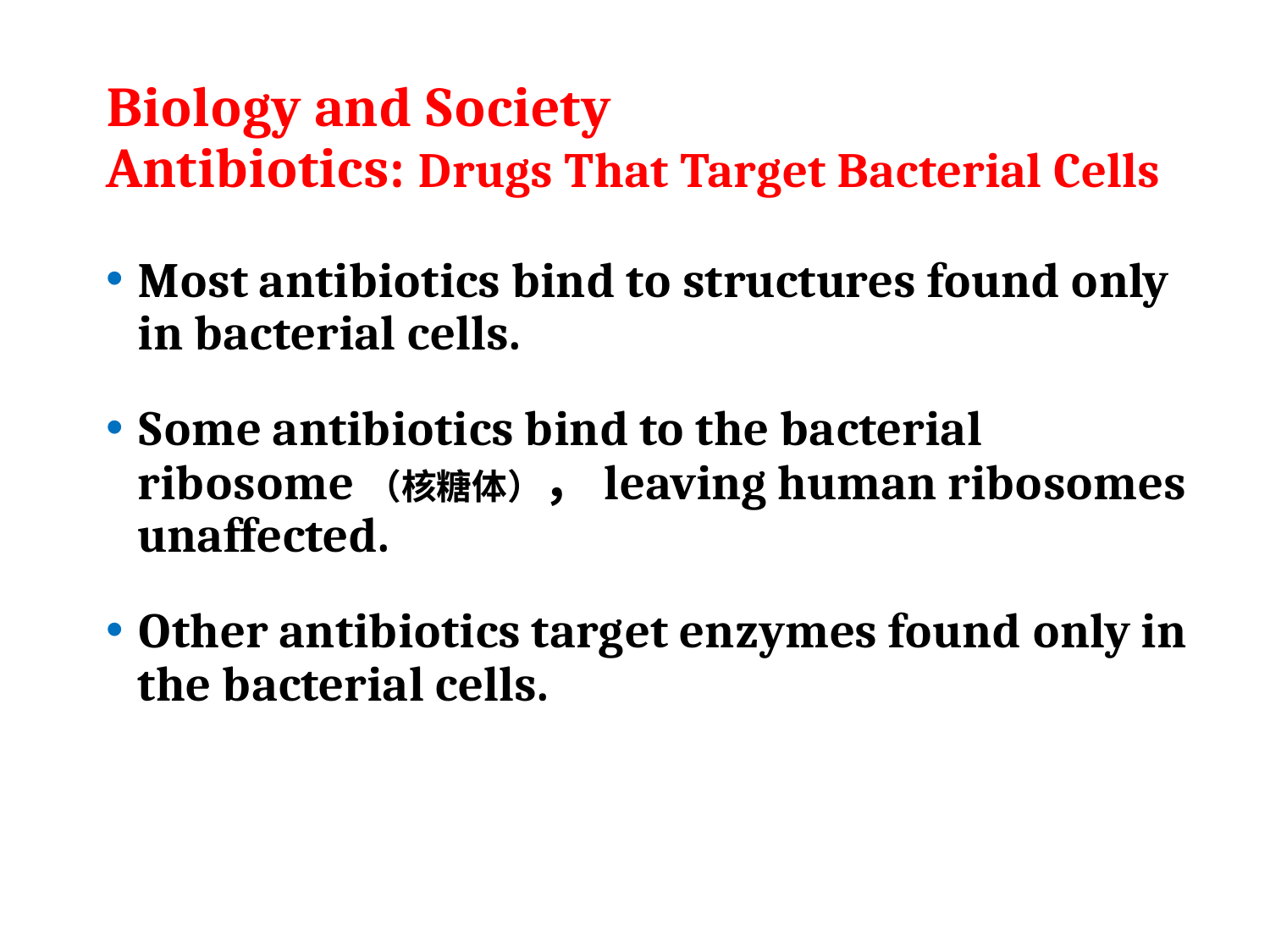

# Biology and Society Antibiotics: Drugs That Target Bacterial Cells
Most antibiotics bind to structures found only in bacterial cells.
Some antibiotics bind to the bacterial ribosome（核糖体），leaving human ribosomes unaffected.
Other antibiotics target enzymes found only in the bacterial cells.